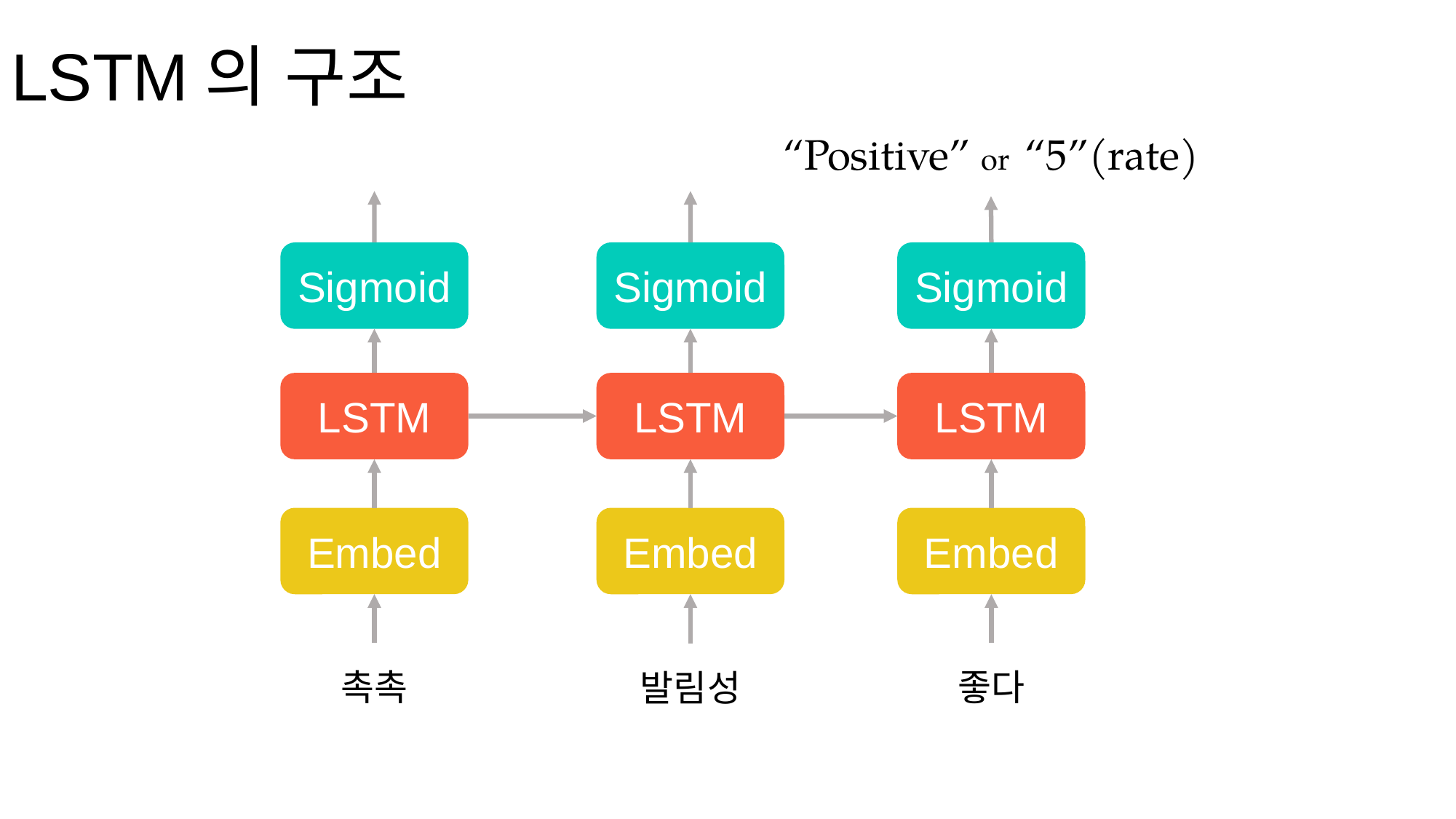

# LSTM의 구조
“Positive” or  “5”(rate)
Sigmoid
Sigmoid
Sigmoid
LSTM
LSTM
LSTM
Embed
Embed
Embed
촉촉
좋다
발림성